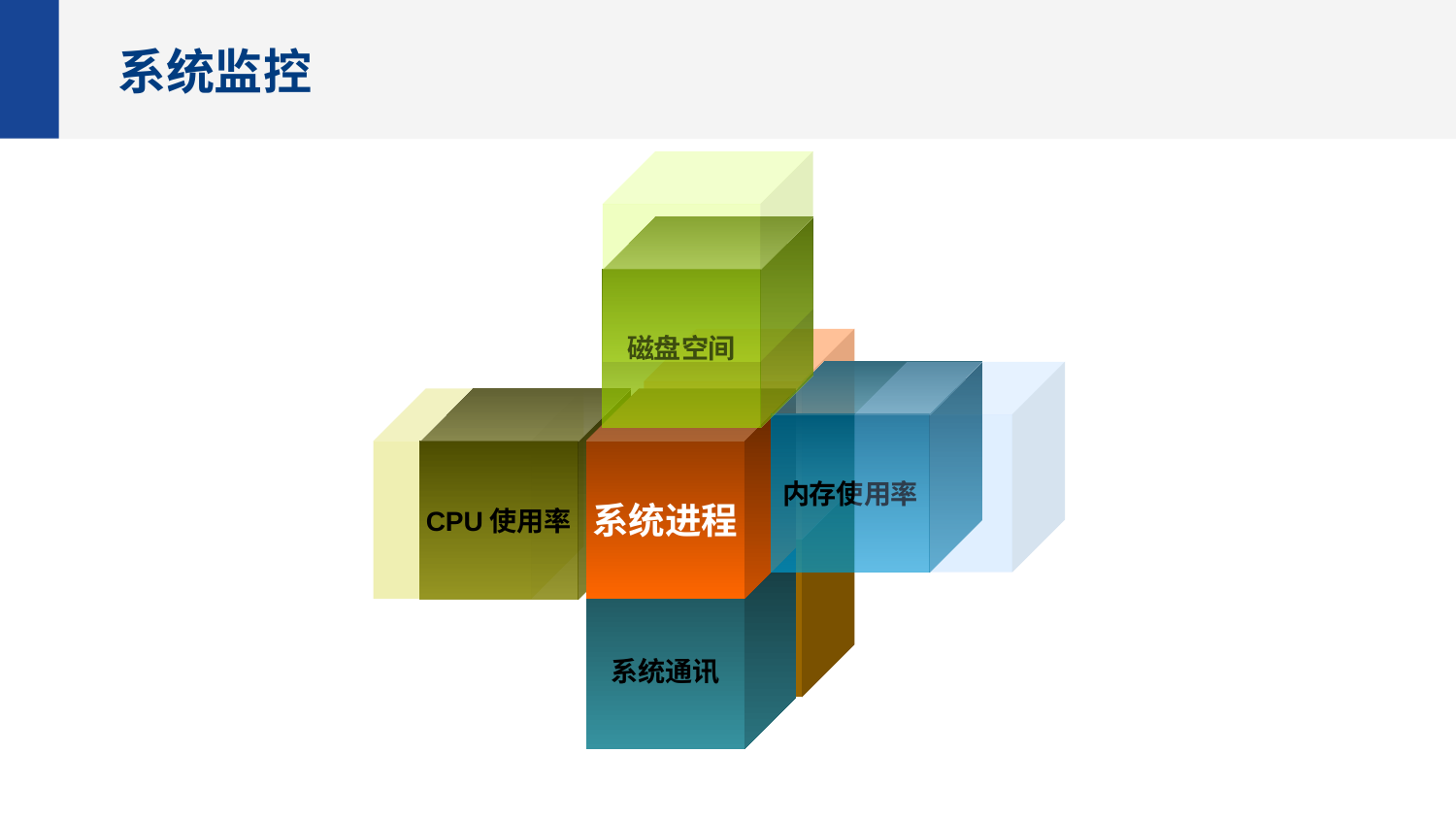

系统监控

磁盘空间

内存使用率

CPU使用率
系统进程

系统通讯
二代支付系统介绍